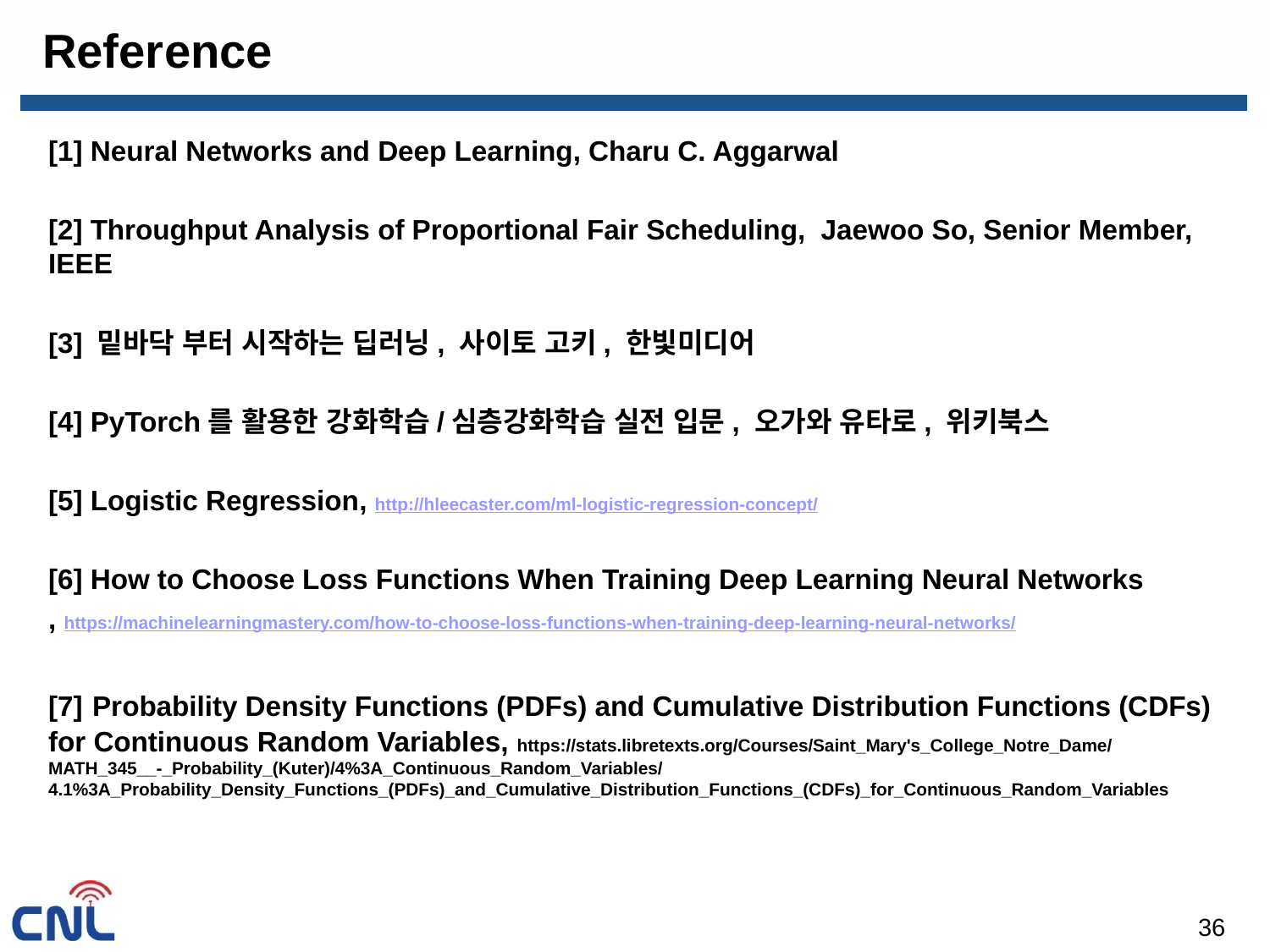

# Reference
[1] Neural Networks and Deep Learning, Charu C. Aggarwal

[2] Throughput Analysis of Proportional Fair Scheduling,  Jaewoo So, Senior Member, IEEE

[3] 밑바닥 부터 시작하는 딥러닝, 사이토 고키, 한빛미디어

[4] PyTorch를 활용한 강화학습/심층강화학습 실전 입문, 오가와 유타로, 위키북스

[5] Logistic Regression, http://hleecaster.com/ml-logistic-regression-concept/

[6] How to Choose Loss Functions When Training Deep Learning Neural Networks
, https://machinelearningmastery.com/how-to-choose-loss-functions-when-training-deep-learning-neural-networks/

[7] Probability Density Functions (PDFs) and Cumulative Distribution Functions (CDFs) for Continuous Random Variables, https://stats.libretexts.org/Courses/Saint_Mary's_College_Notre_Dame/MATH_345__-_Probability_(Kuter)/4%3A_Continuous_Random_Variables/4.1%3A_Probability_Density_Functions_(PDFs)_and_Cumulative_Distribution_Functions_(CDFs)_for_Continuous_Random_Variables

36